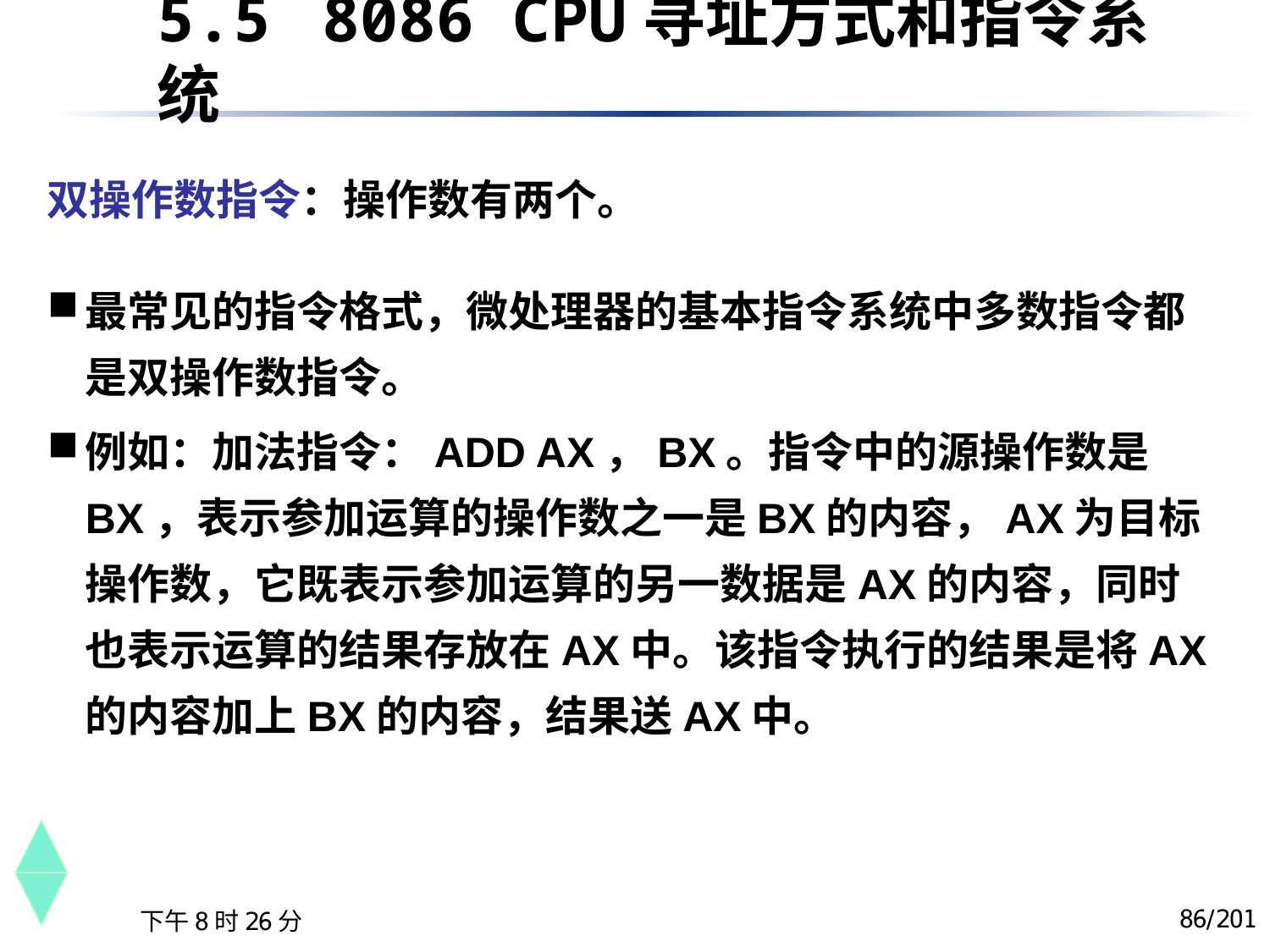

5.5	 8086 CPU寻址方式和指令系统
双操作数指令：操作数有两个。

最常见的指令格式，微处理器的基本指令系统中多数指令都是双操作数指令。
例如：加法指令：ADD AX，BX。指令中的源操作数是BX，表示参加运算的操作数之一是BX的内容，AX为目标操作数，它既表示参加运算的另一数据是AX的内容，同时也表示运算的结果存放在AX中。该指令执行的结果是将AX的内容加上BX的内容，结果送AX中。
86/201
下午8时26分